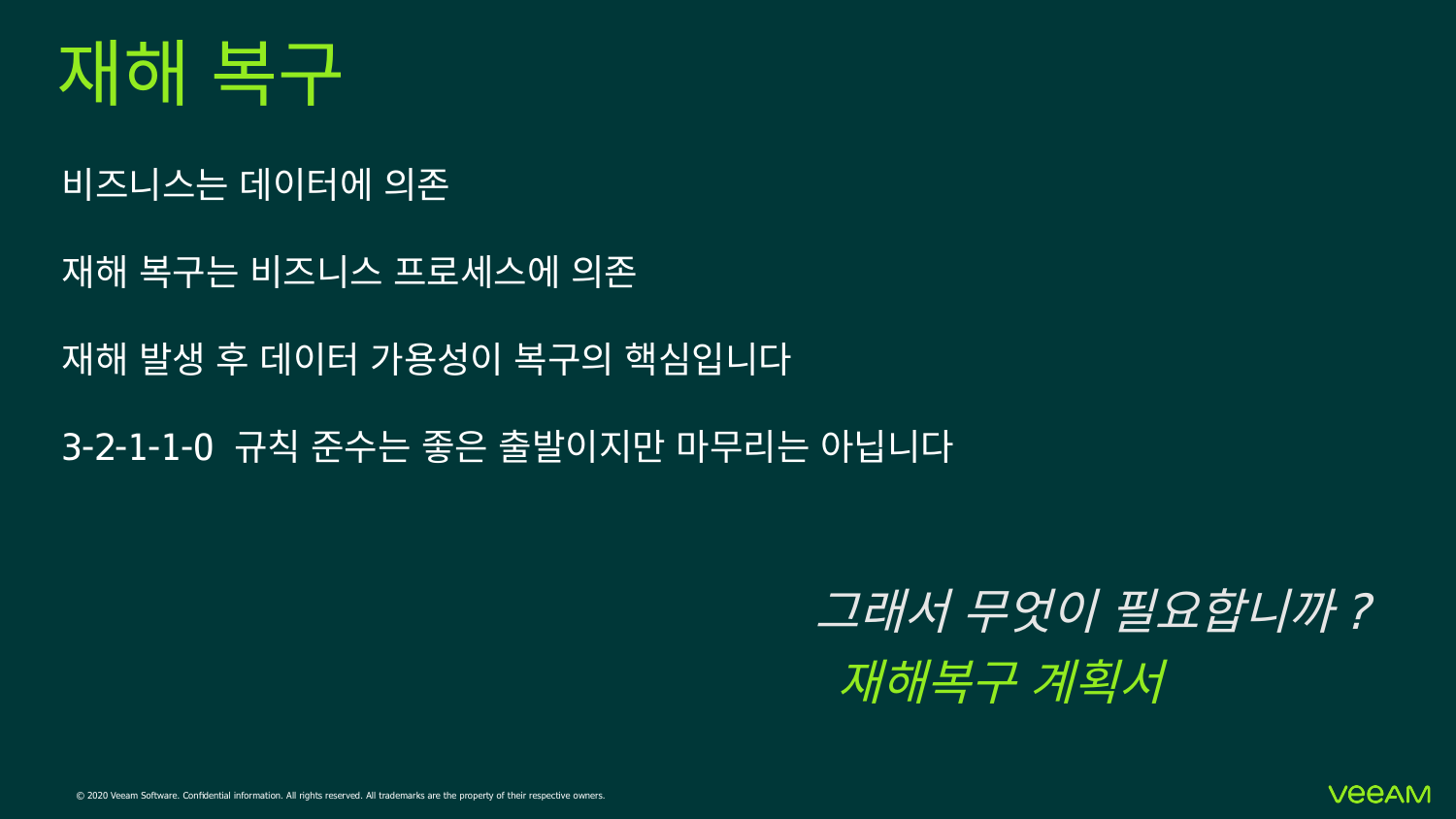

# 재해 복구
비즈니스는 데이터에 의존

재해 복구는 비즈니스 프로세스에 의존

재해 발생 후 데이터 가용성이 복구의 핵심입니다

3-2-1-1-0 규칙 준수는 좋은 출발이지만 마무리는 아닙니다
그래서 무엇이 필요합니까?
재해복구 계획서